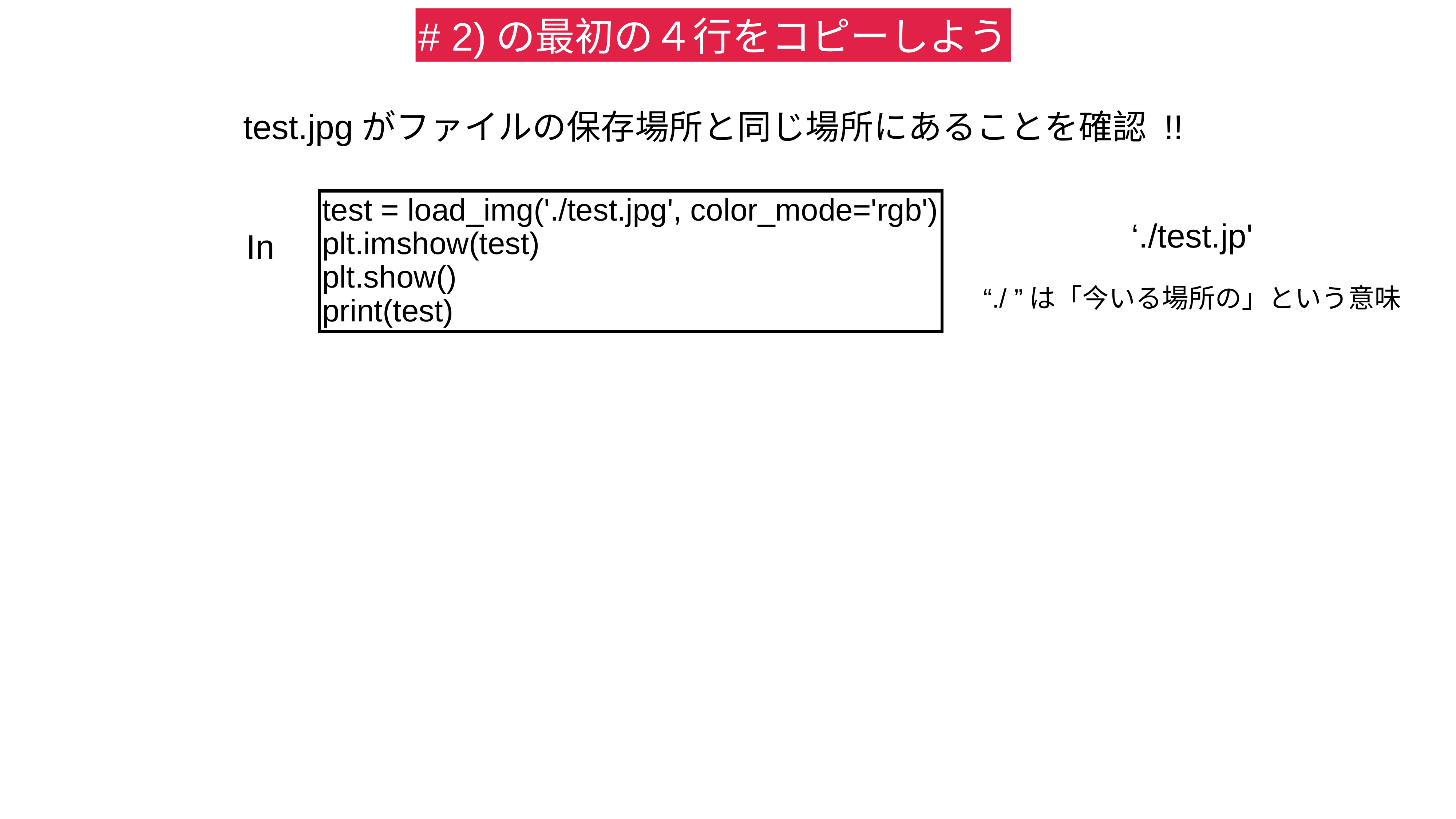

# 2)の最初の４行をコピーしよう
test.jpgがファイルの保存場所と同じ場所にあることを確認 !!
test = load_img('./test.jpg', color_mode='rgb')
plt.imshow(test)
plt.show()
print(test)
‘./test.jp'
In
“./ ”は「今いる場所の」という意味